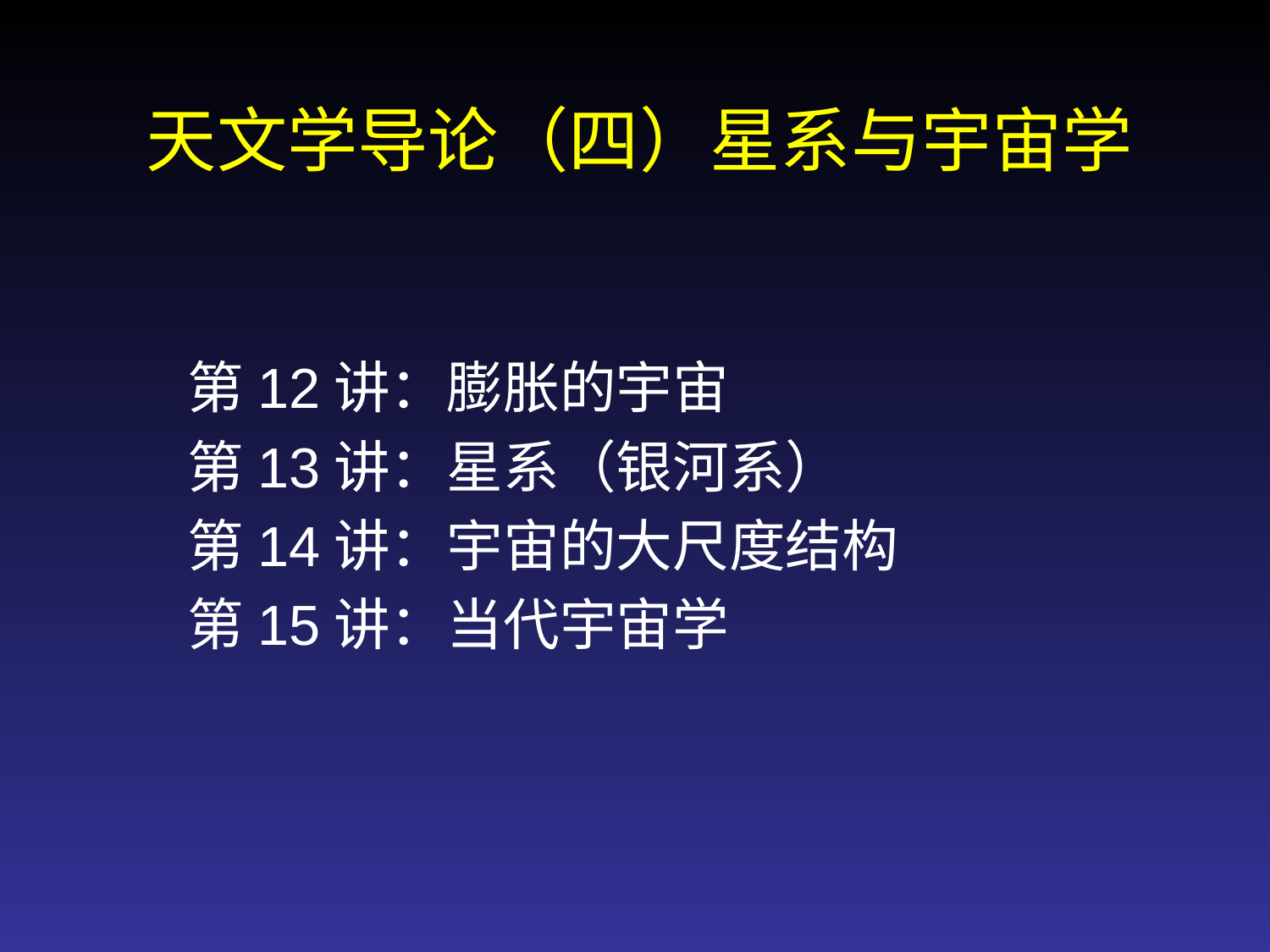

天文学导论（四）星系与宇宙学
第12讲：膨胀的宇宙
第13讲：星系（银河系）
第14讲：宇宙的大尺度结构
第15讲：当代宇宙学